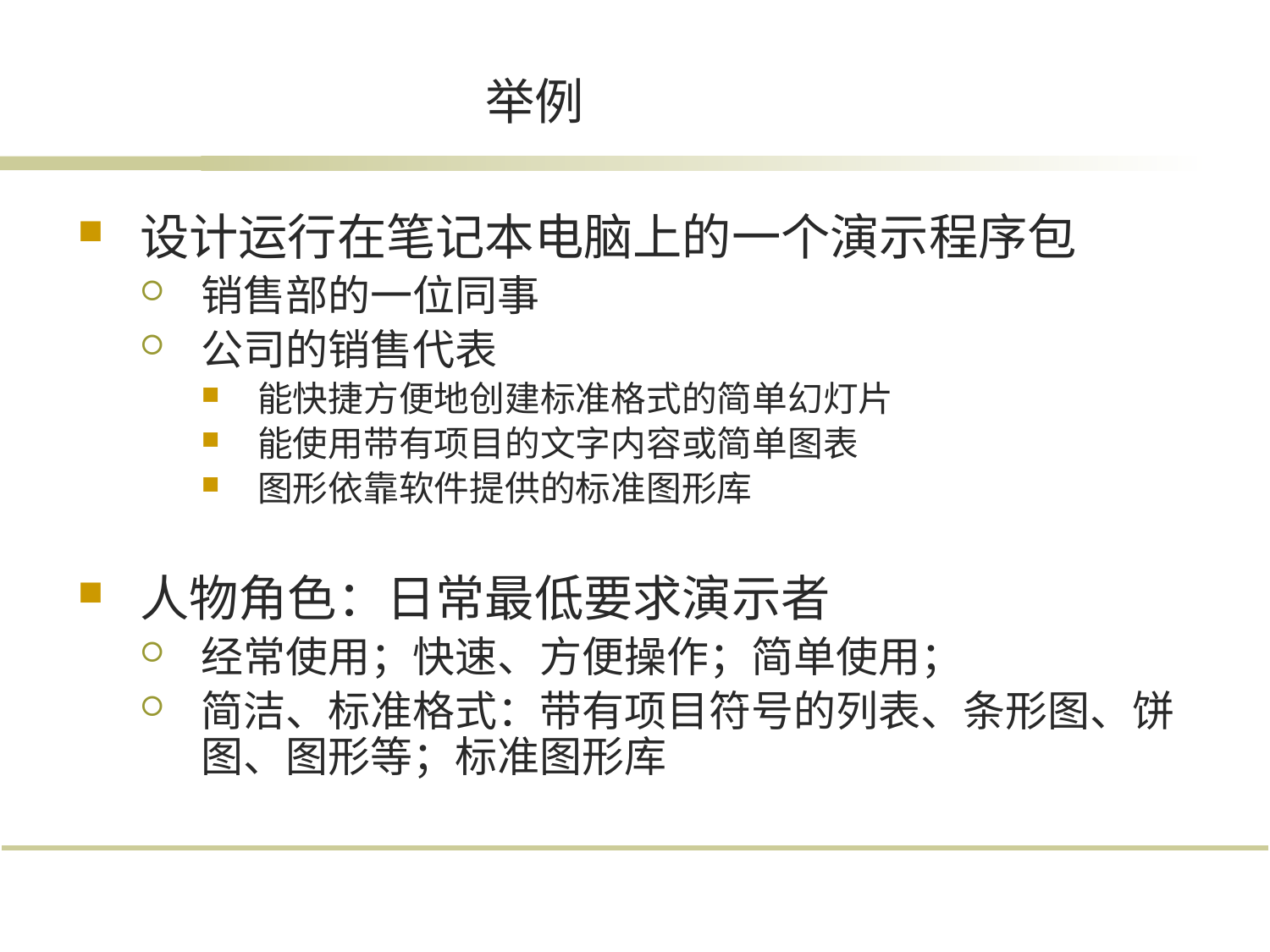

# 举例
设计运行在笔记本电脑上的一个演示程序包
销售部的一位同事
公司的销售代表
能快捷方便地创建标准格式的简单幻灯片
能使用带有项目的文字内容或简单图表
图形依靠软件提供的标准图形库

人物角色：日常最低要求演示者
经常使用；快速、方便操作；简单使用；
简洁、标准格式：带有项目符号的列表、条形图、饼图、图形等；标准图形库